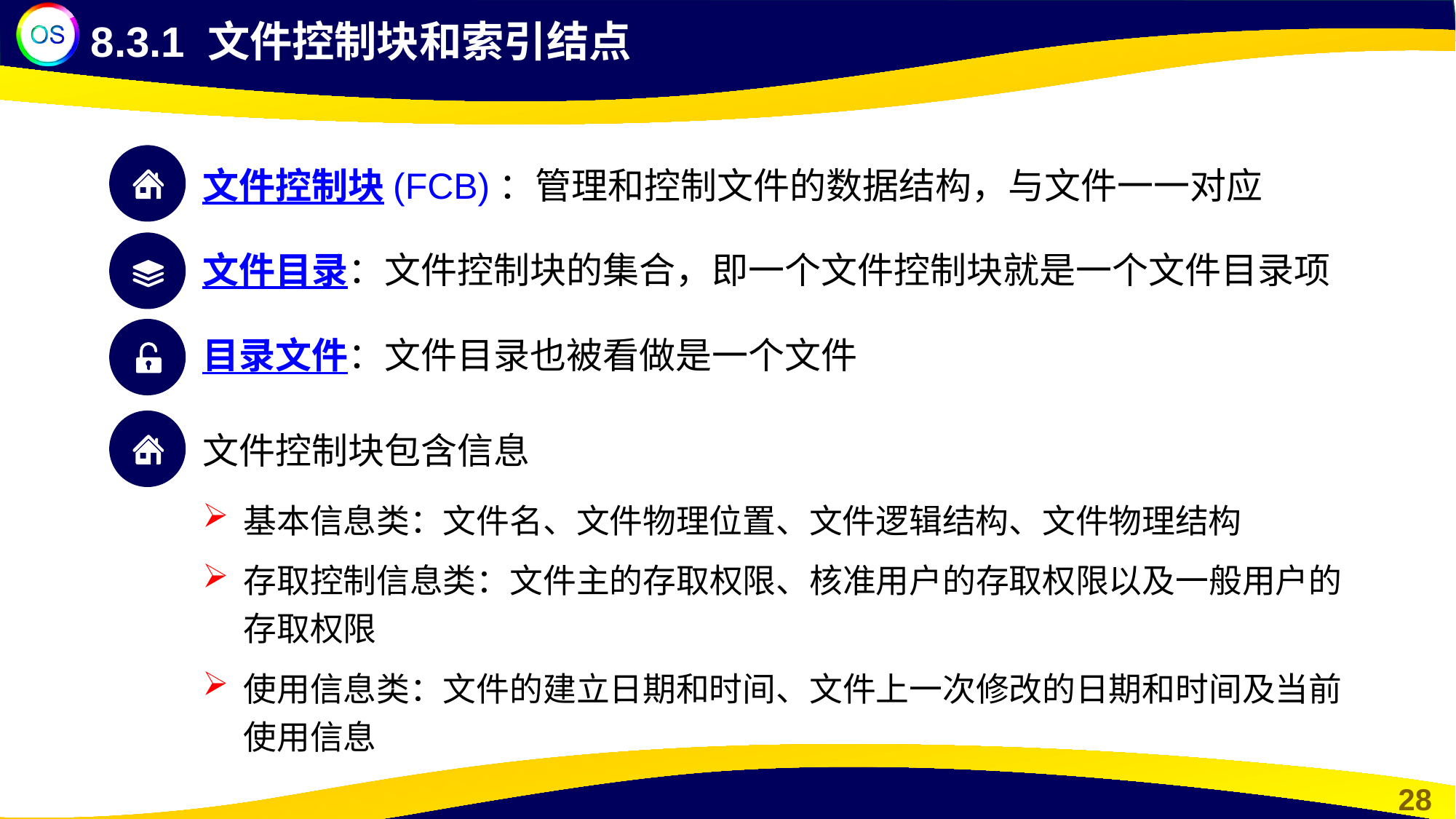

8.3.1 文件控制块和索引结点

文件控制块(FCB)：管理和控制文件的数据结构，与文件一一对应

文件目录：文件控制块的集合，即一个文件控制块就是一个文件目录项

目录文件：文件目录也被看做是一个文件

文件控制块包含信息

基本信息类：文件名、文件物理位置、文件逻辑结构、文件物理结构
存取控制信息类：文件主的存取权限、核准用户的存取权限以及一般用户的存取权限
使用信息类：文件的建立日期和时间、文件上一次修改的日期和时间及当前使用信息